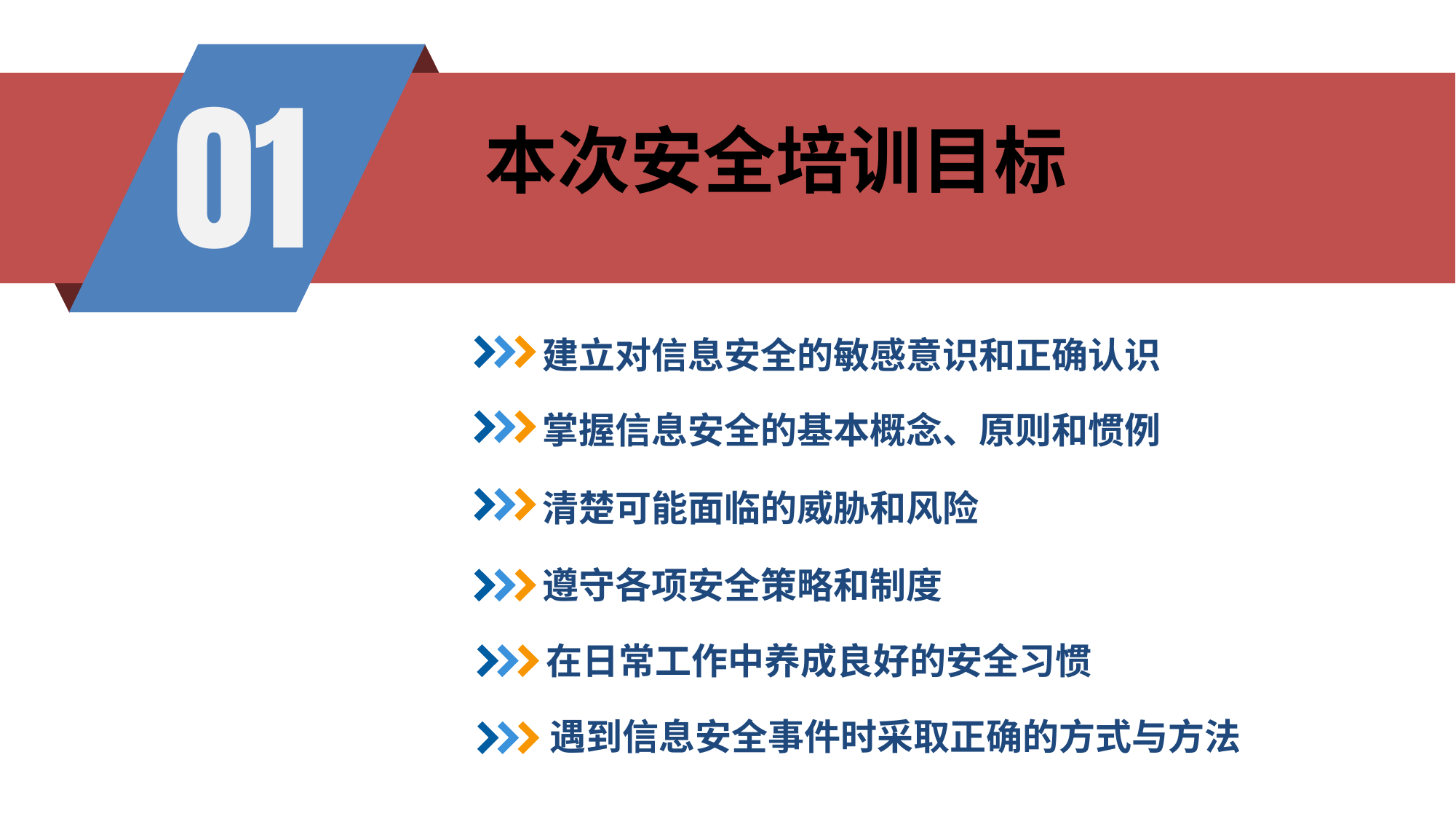

01
本次安全培训目标

建立对信息安全的敏感意识和正确认识

掌握信息安全的基本概念、原则和惯例

清楚可能面临的威胁和风险

遵守各项安全策略和制度

在日常工作中养成良好的安全习惯

遇到信息安全事件时采取正确的方式与方法